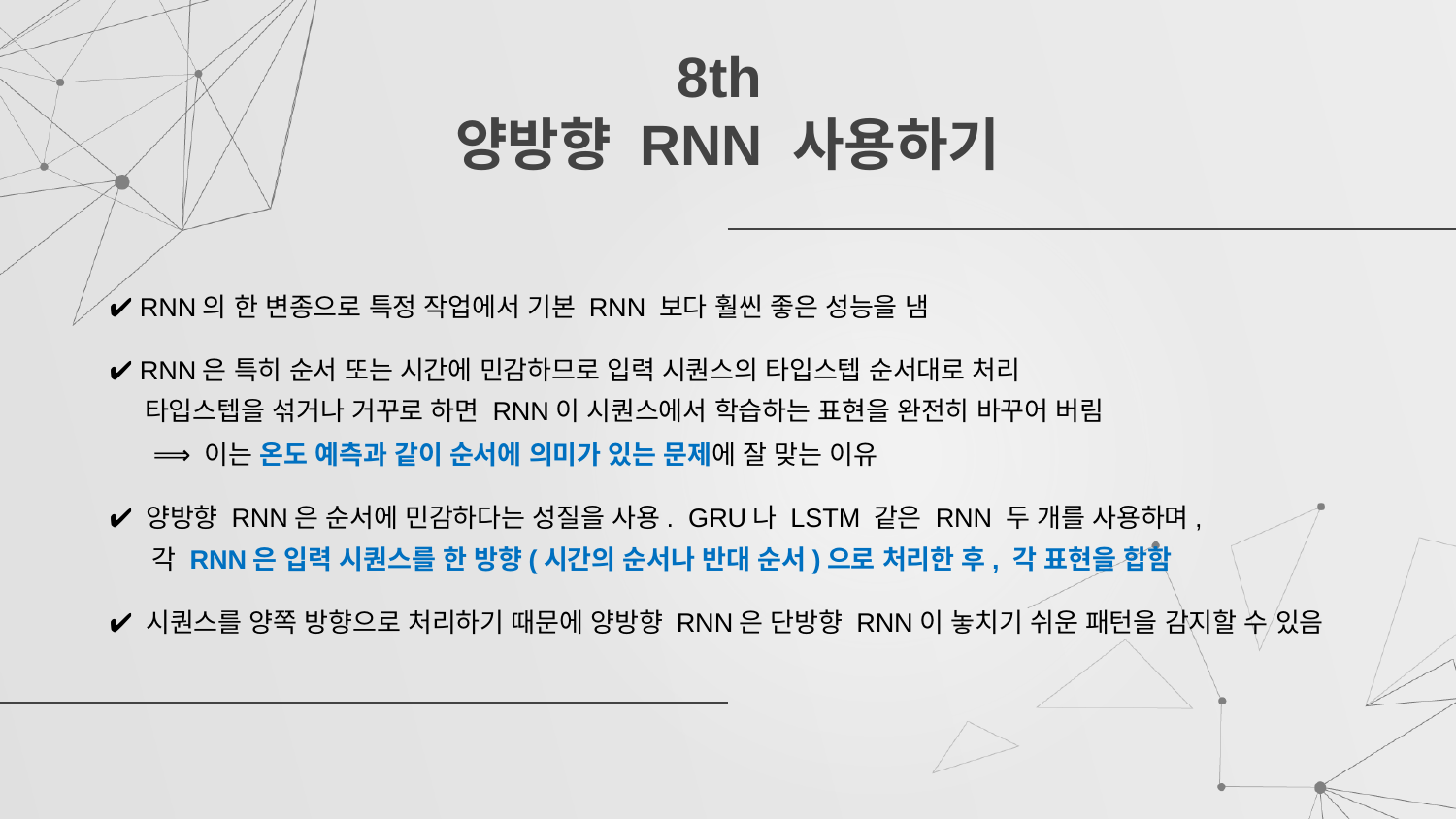

# 8th 양방향 RNN 사용하기
✔ RNN의 한 변종으로 특정 작업에서 기본 RNN 보다 훨씬 좋은 성능을 냄

✔ RNN은 특히 순서 또는 시간에 민감하므로 입력 시퀀스의 타입스텝 순서대로 처리

    타입스텝을 섞거나 거꾸로 하면 RNN이 시퀀스에서 학습하는 표현을 완전히 바꾸어 버림

      ⟹ 이는 온도 예측과 같이 순서에 의미가 있는 문제에 잘 맞는 이유

✔ 양방향 RNN은 순서에 민감하다는 성질을 사용.  GRU나 LSTM 같은 RNN 두 개를 사용하며,

     각 RNN은 입력 시퀀스를 한 방향(시간의 순서나 반대 순서)으로 처리한 후, 각 표현을 합함

✔ 시퀀스를 양쪽 방향으로 처리하기 때문에 양방향 RNN은 단방향 RNN이 놓치기 쉬운 패턴을 감지할 수 있음